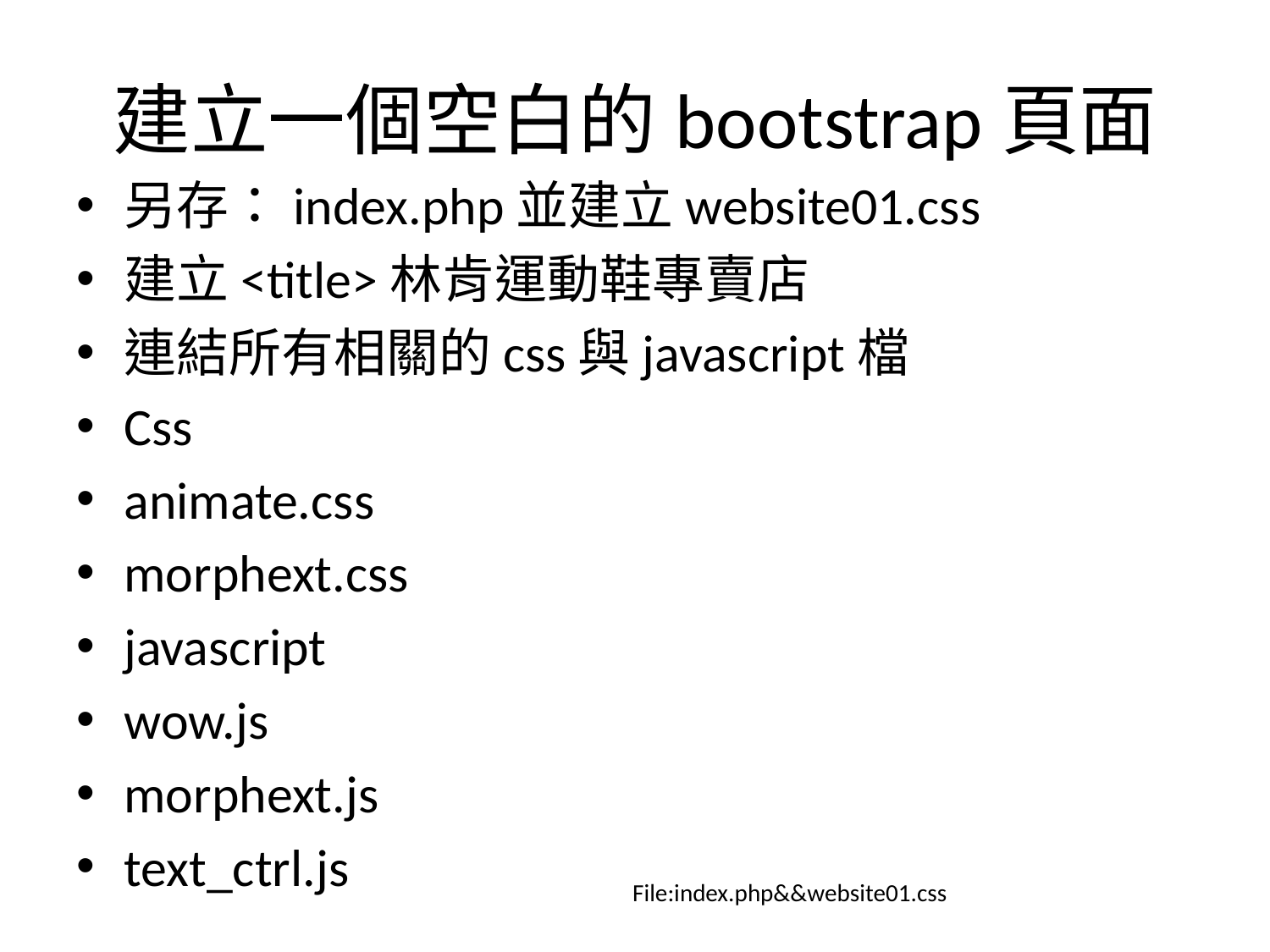

# 建立一個空白的bootstrap頁面
另存：index.php並建立website01.css
建立<title>林肯運動鞋專賣店
連結所有相關的css與javascript檔
Css
animate.css
morphext.css
javascript
wow.js
morphext.js
text_ctrl.js

File:index.php&&website01.css